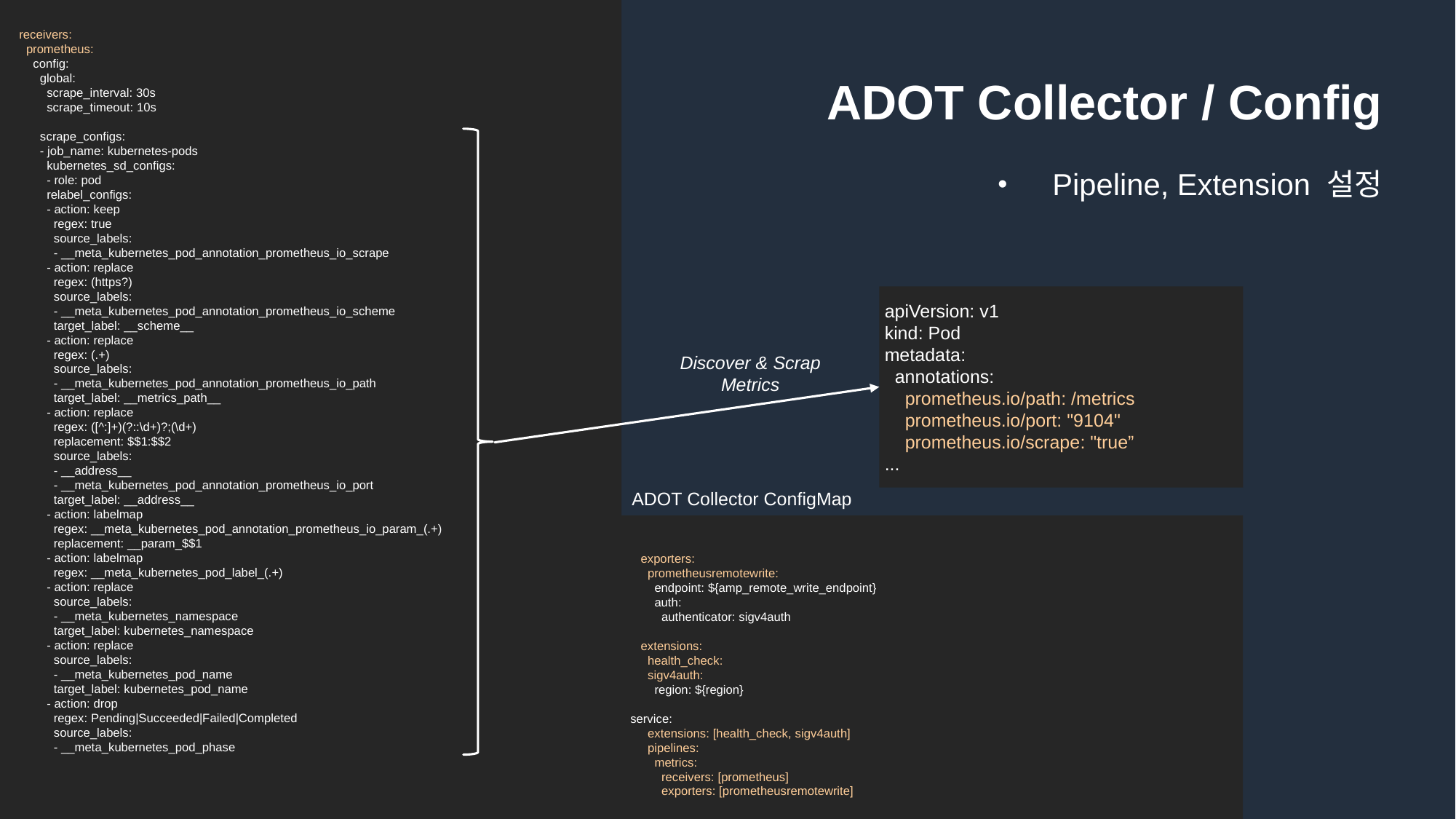

receivers:
      prometheus:
        config:
          global:
            scrape_interval: 30s
            scrape_timeout: 10s

          scrape_configs:
          - job_name: kubernetes-pods
            kubernetes_sd_configs:
            - role: pod
            relabel_configs:
            - action: keep
              regex: true
              source_labels:
              - __meta_kubernetes_pod_annotation_prometheus_io_scrape
            - action: replace
              regex: (https?)
              source_labels:
              - __meta_kubernetes_pod_annotation_prometheus_io_scheme
              target_label: __scheme__
            - action: replace
              regex: (.+)
              source_labels:
              - __meta_kubernetes_pod_annotation_prometheus_io_path
              target_label: __metrics_path__
            - action: replace
              regex: ([^:]+)(?::\d+)?;(\d+)
              replacement: $$1:$$2
              source_labels:
              - __address__
              - __meta_kubernetes_pod_annotation_prometheus_io_port
              target_label: __address__
            - action: labelmap
              regex: __meta_kubernetes_pod_annotation_prometheus_io_param_(.+)
              replacement: __param_$$1
            - action: labelmap
              regex: __meta_kubernetes_pod_label_(.+)
            - action: replace
              source_labels:
              - __meta_kubernetes_namespace
              target_label: kubernetes_namespace
            - action: replace
              source_labels:
              - __meta_kubernetes_pod_name
              target_label: kubernetes_pod_name
            - action: drop
              regex: Pending|Succeeded|Failed|Completed
              source_labels:
              - __meta_kubernetes_pod_phase

# ADOT Collector / Config

Pipeline, Extension 설정
apiVersion: v1
kind: Pod
metadata:
  annotations:
    prometheus.io/path: /metrics
    prometheus.io/port: "9104"
    prometheus.io/scrape: "true”
...
Discover & Scrap
Metrics
ADOT Collector ConfigMap

    exporters:
      prometheusremotewrite:
        endpoint: ${amp_remote_write_endpoint}
        auth:
          authenticator: sigv4auth

    extensions:
      health_check:
      sigv4auth:
        region: ${region}

 service:
      extensions: [health_check, sigv4auth]
      pipelines:
        metrics:
          receivers: [prometheus]
          exporters: [prometheusremotewrite]